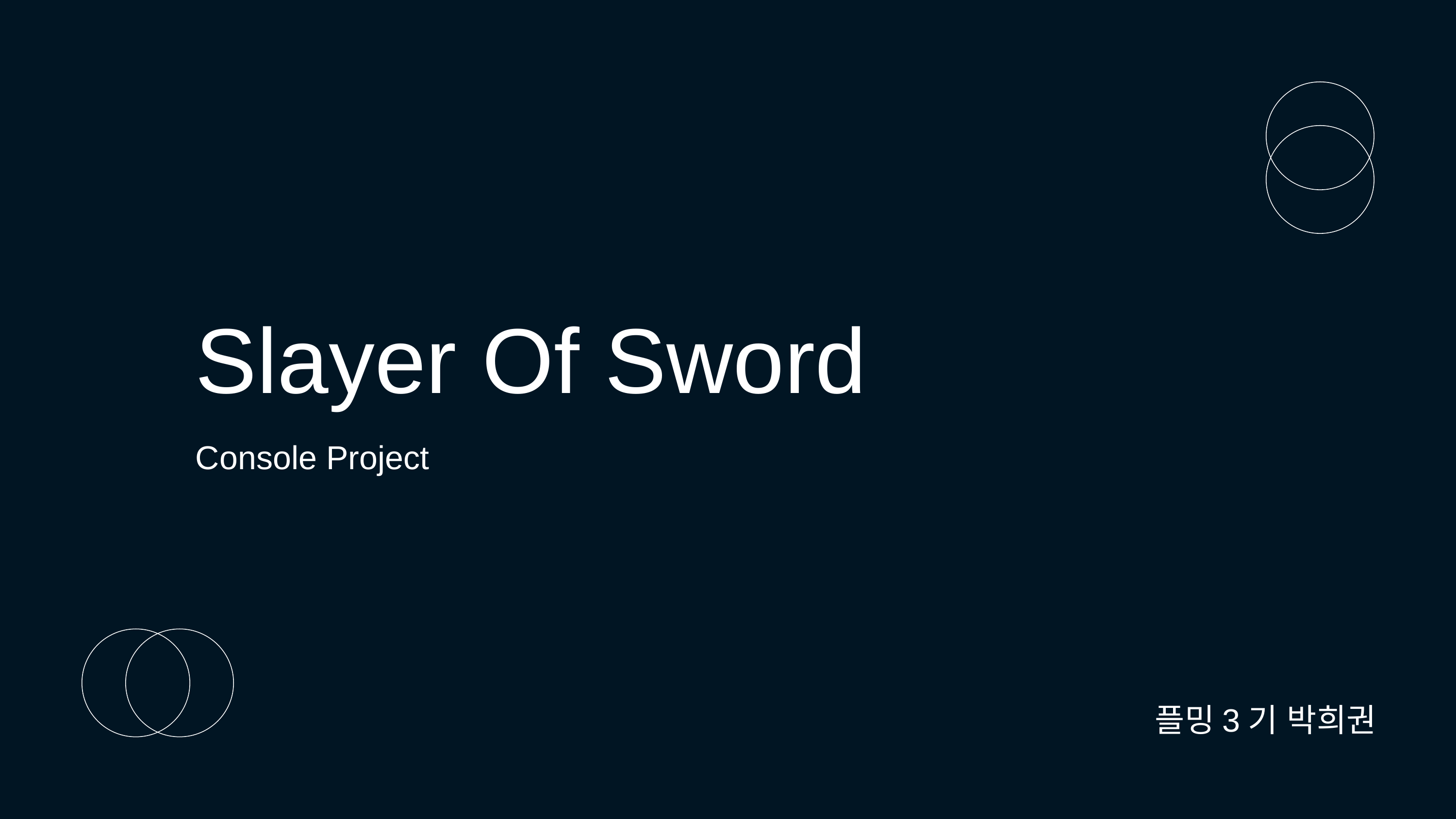

Slayer Of Sword
Console Project

플밍3기 박희권